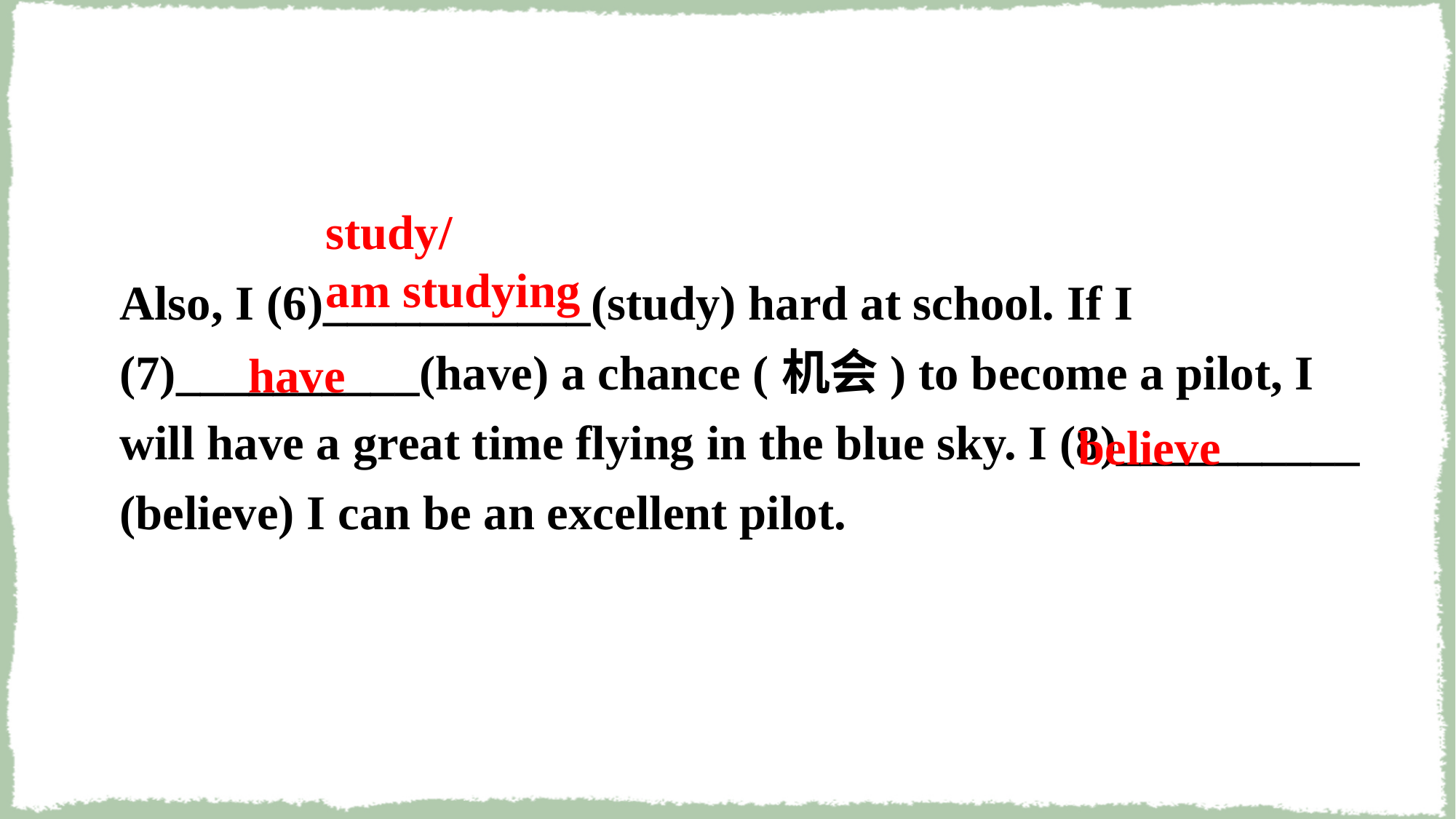

study/
am studying
Also, I (6)___________(study) hard at school. If I (7)__________(have) a chance (机会) to become a pilot, I will have a great time flying in the blue sky. I (8)__________ (believe) I can be an excellent pilot.
have
believe